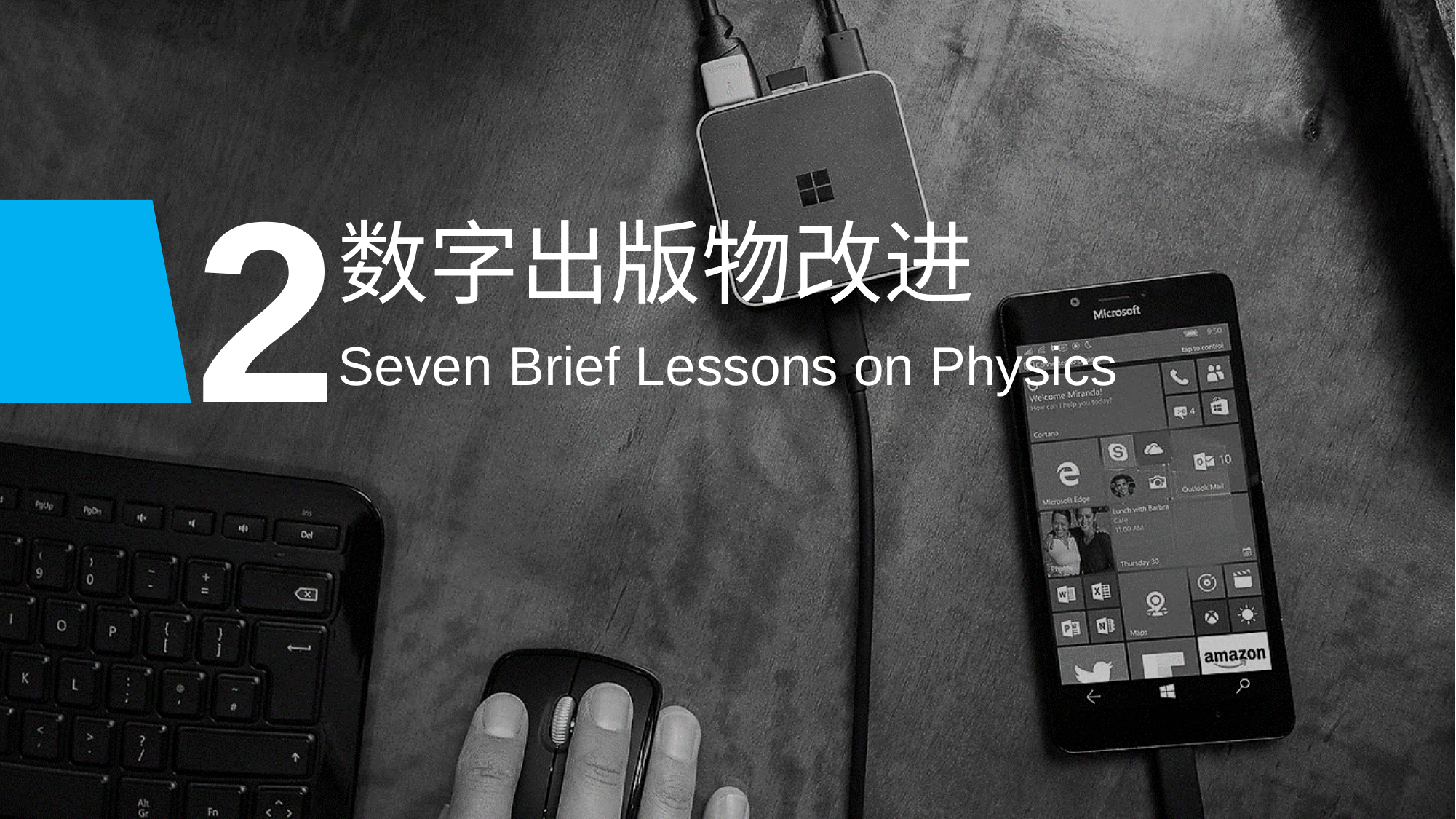

2
数字出版物改进

Seven Brief Lessons on Physics